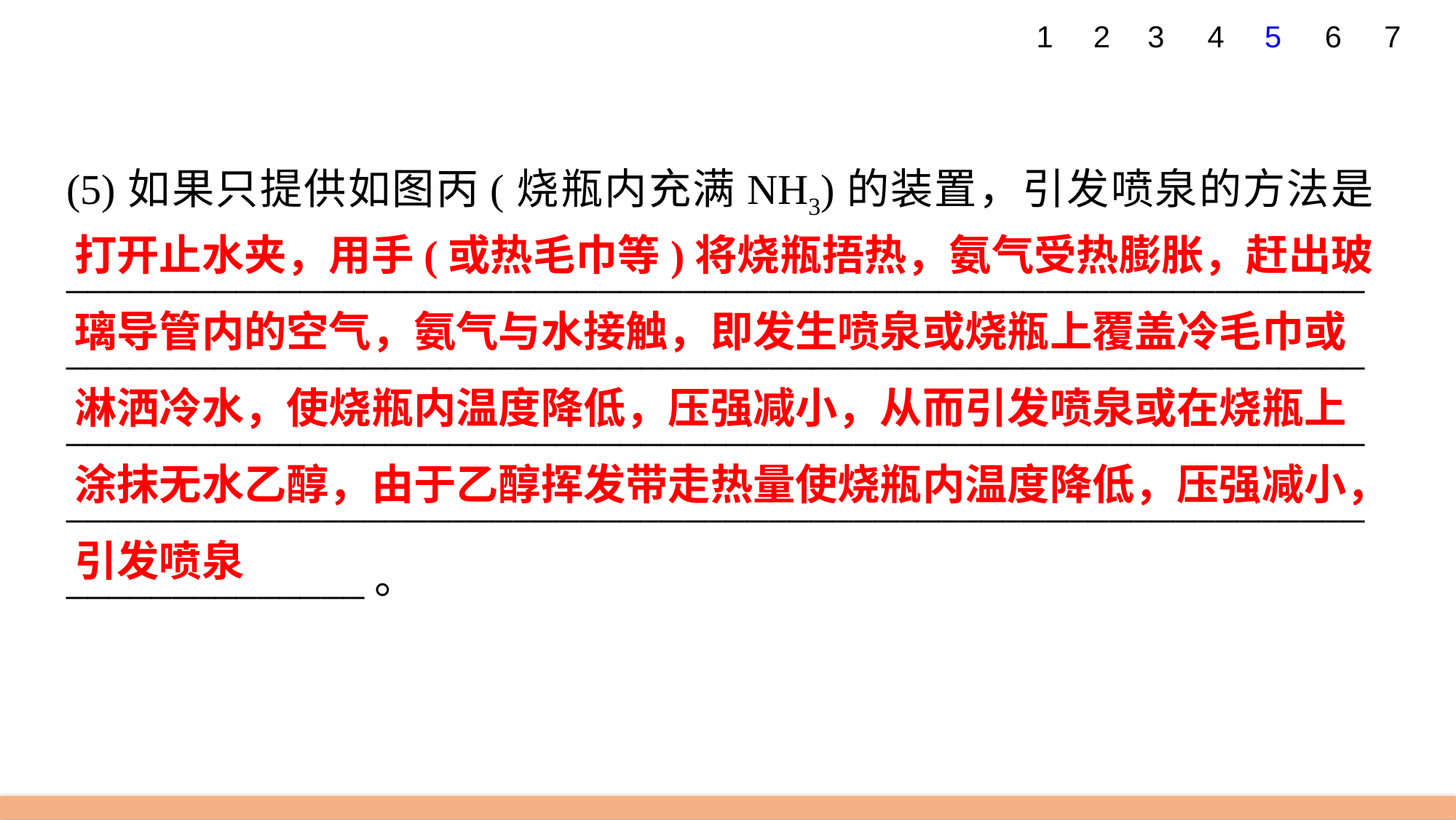

7
1
2
3
4
5
6
(5)如果只提供如图丙(烧瓶内充满NH3)的装置，引发喷泉的方法是__________________________________________________________________________________________________________________________________________________________________________________________________________________________________________________________________。
打开止水夹，用手(或热毛巾等)将烧瓶捂热，氨气受热膨胀，赶出玻璃导管内的空气，氨气与水接触，即发生喷泉或烧瓶上覆盖冷毛巾或淋洒冷水，使烧瓶内温度降低，压强减小，从而引发喷泉或在烧瓶上涂抹无水乙醇，由于乙醇挥发带走热量使烧瓶内温度降低，压强减小，引发喷泉